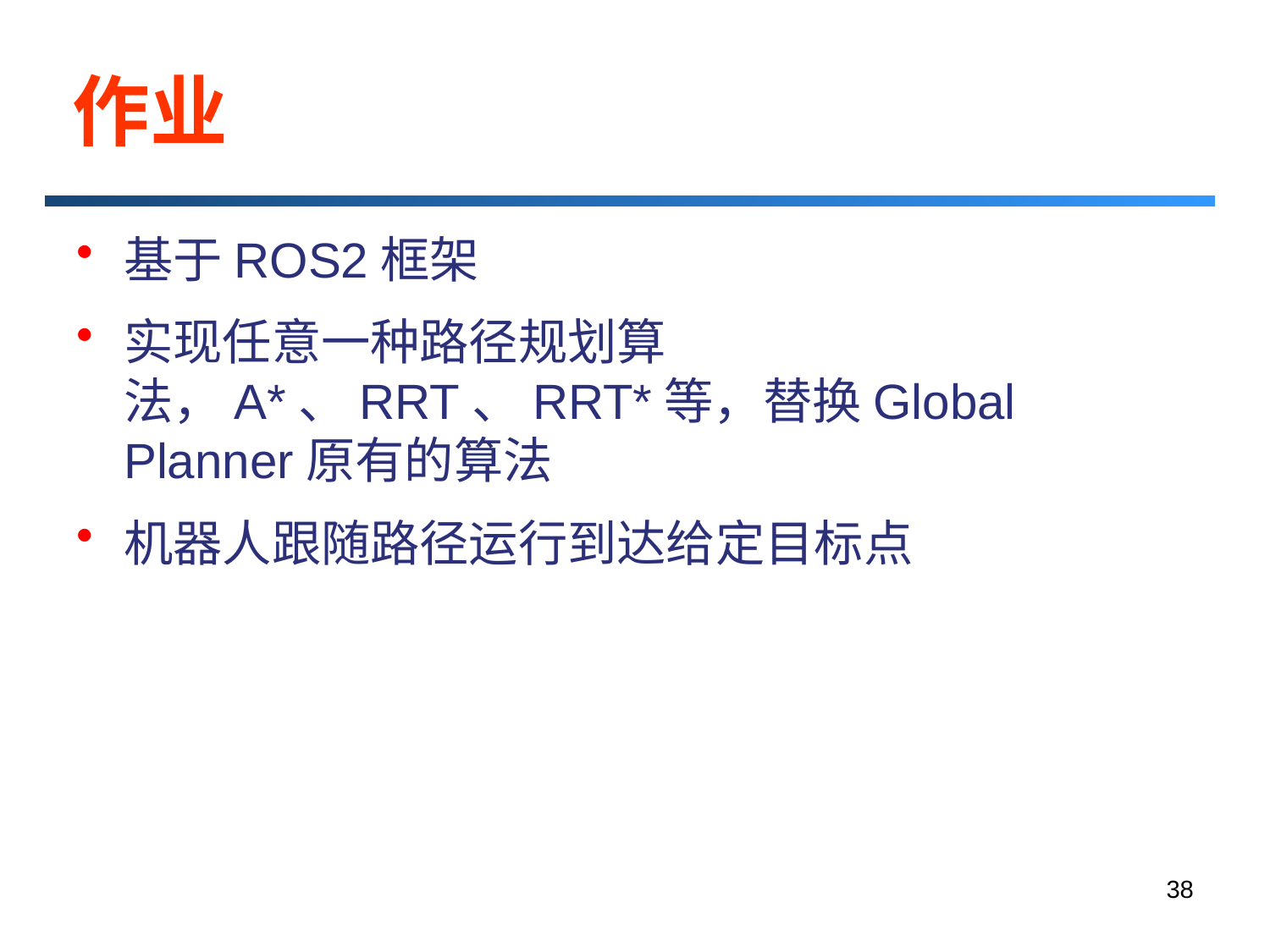

# 作业
基于ROS2框架
实现任意一种路径规划算法，A*、RRT、RRT*等，替换Global Planner原有的算法
机器人跟随路径运行到达给定目标点
38